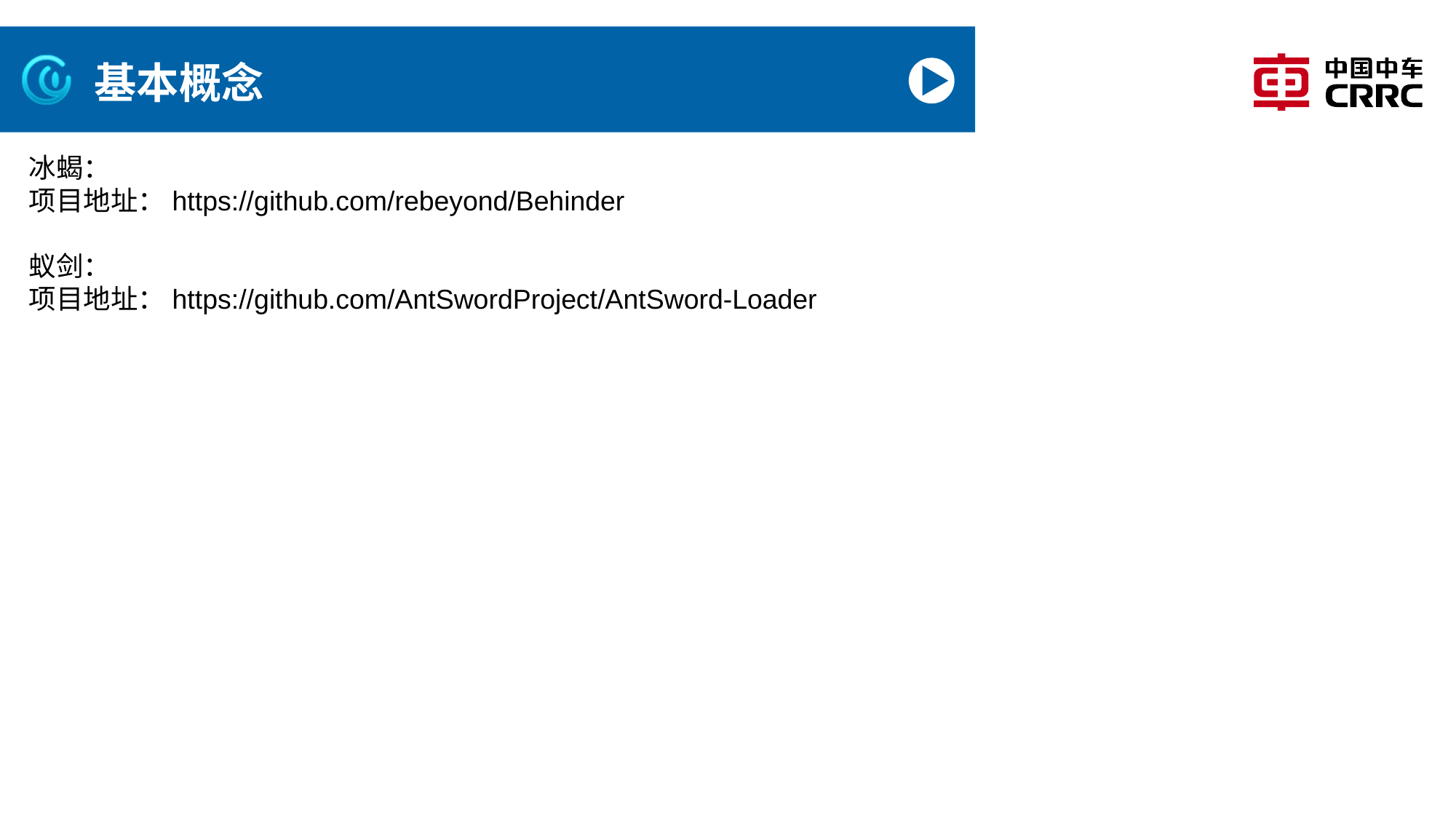

# 基本概念
冰蝎：
项目地址：https://github.com/rebeyond/Behinder

蚁剑：
项目地址：https://github.com/AntSwordProject/AntSword-Loader

43